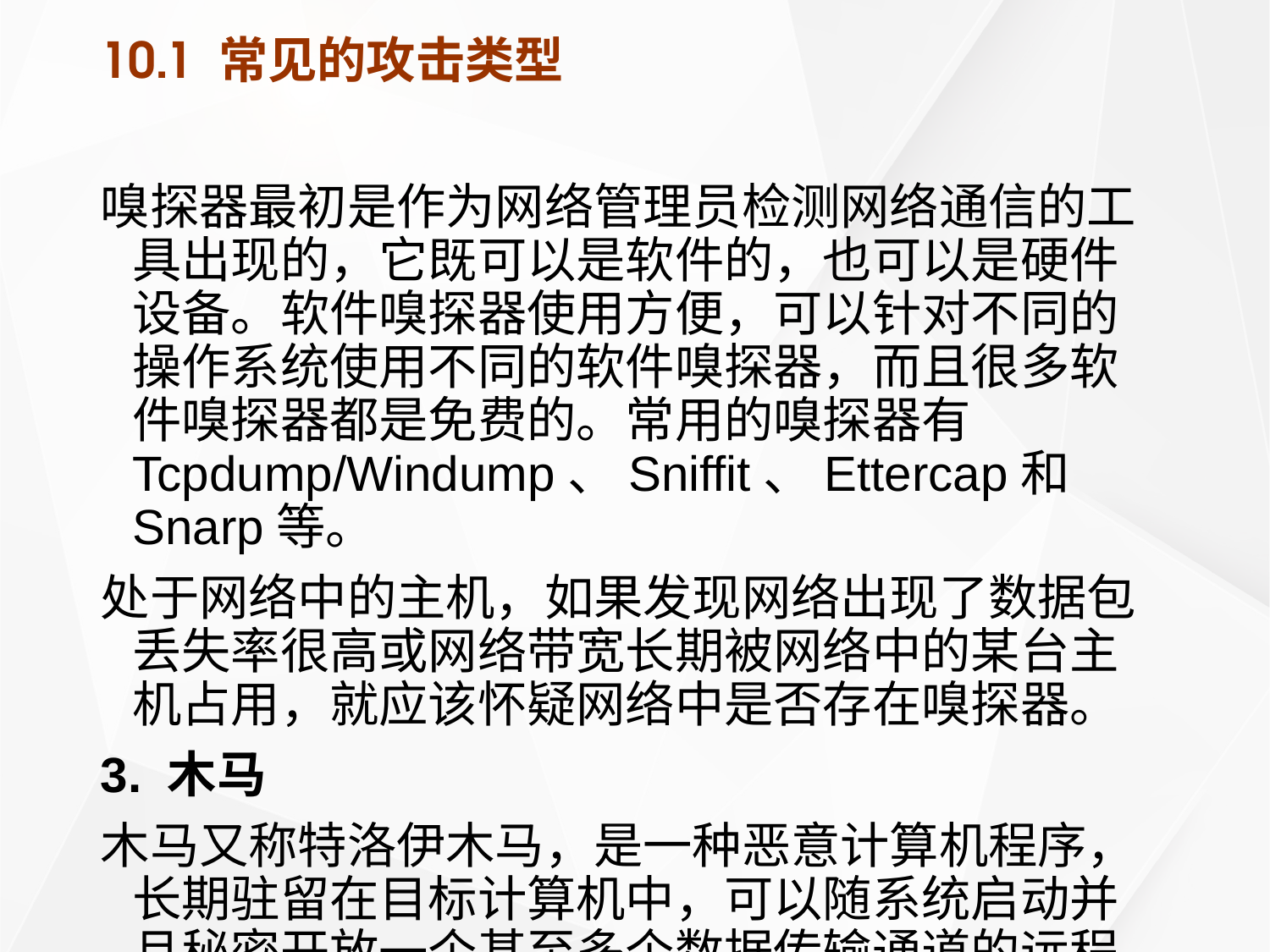

# 10.1 常见的攻击类型
嗅探器最初是作为网络管理员检测网络通信的工具出现的，它既可以是软件的，也可以是硬件设备。软件嗅探器使用方便，可以针对不同的操作系统使用不同的软件嗅探器，而且很多软件嗅探器都是免费的。常用的嗅探器有Tcpdump/Windump、Sniffit、Ettercap和Snarp等。
处于网络中的主机，如果发现网络出现了数据包丢失率很高或网络带宽长期被网络中的某台主机占用，就应该怀疑网络中是否存在嗅探器。
3. 木马
木马又称特洛伊木马，是一种恶意计算机程序，长期驻留在目标计算机中，可以随系统启动并且秘密开放一个甚至多个数据传输通道的远程控制程序。木马程序一般由客户端(Client)和服务器端(Server)两部分组成，客户端也称为控制端，一般位于入侵者计算机中，服务器端则一般位于用户计算机中。木马本身不带伤害性，也没有感染能力，所以木马不是病毒。